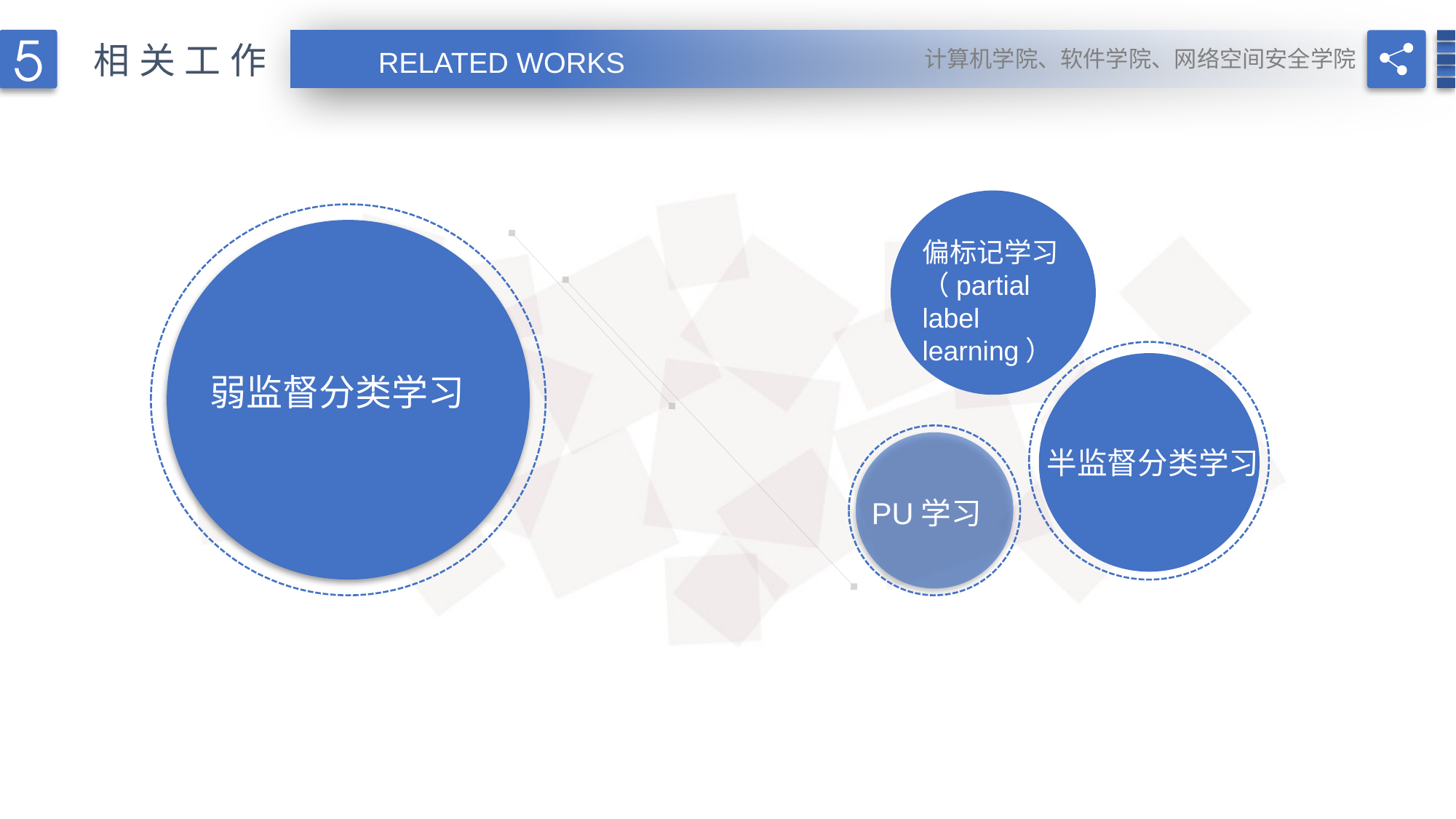

5

计算机学院、软件学院、网络空间安全学院
相关工作
RELATED WORKS

弱监督分类学习
偏标记学习（partial label learning）

半监督分类学习
PU学习